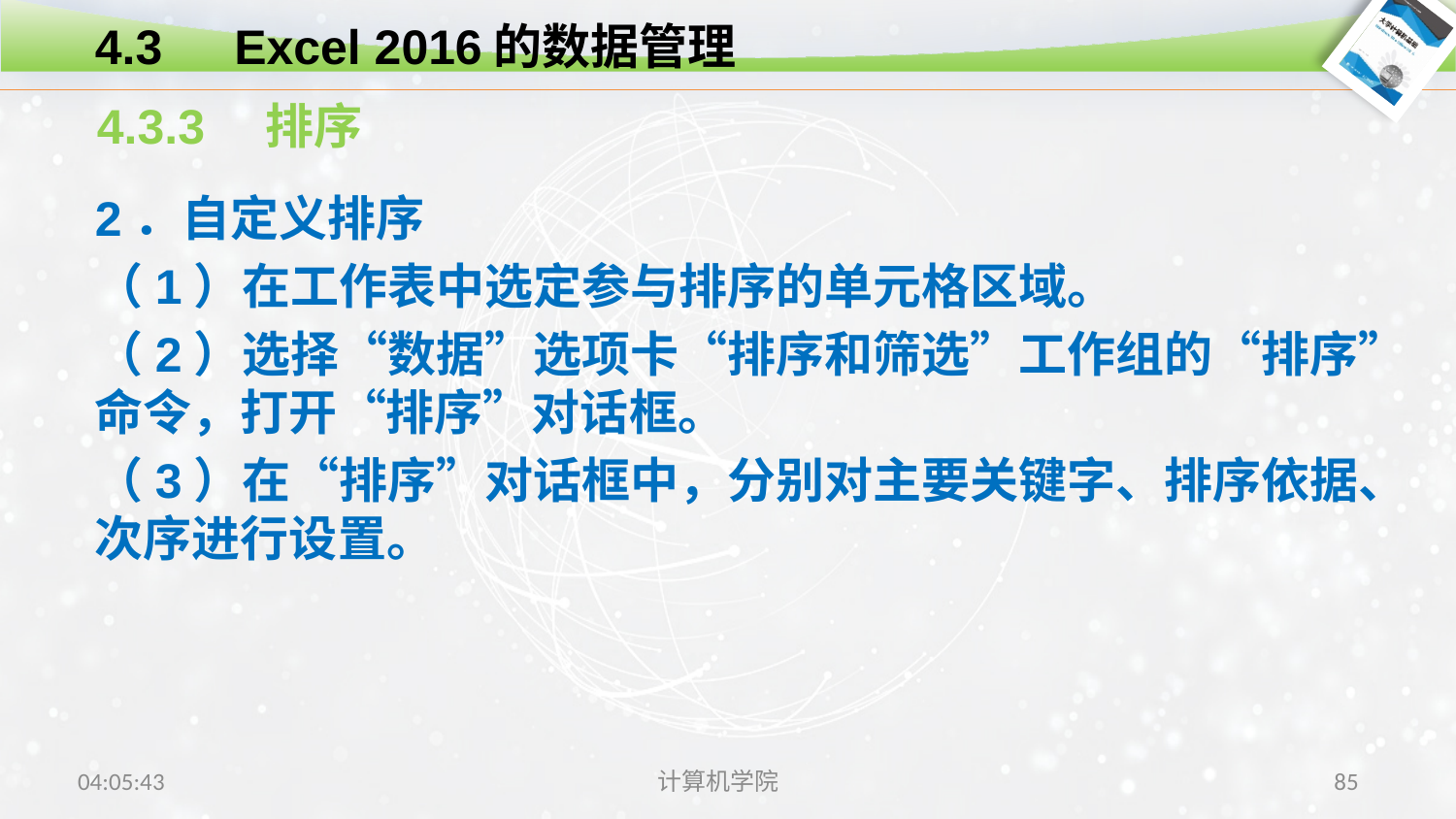

4.3　Excel 2016的数据管理
4.3.3　排序

2．自定义排序
（1）在工作表中选定参与排序的单元格区域。
（2）选择“数据”选项卡“排序和筛选”工作组的“排序”命令，打开“排序”对话框。
（3）在“排序”对话框中，分别对主要关键字、排序依据、次序进行设置。